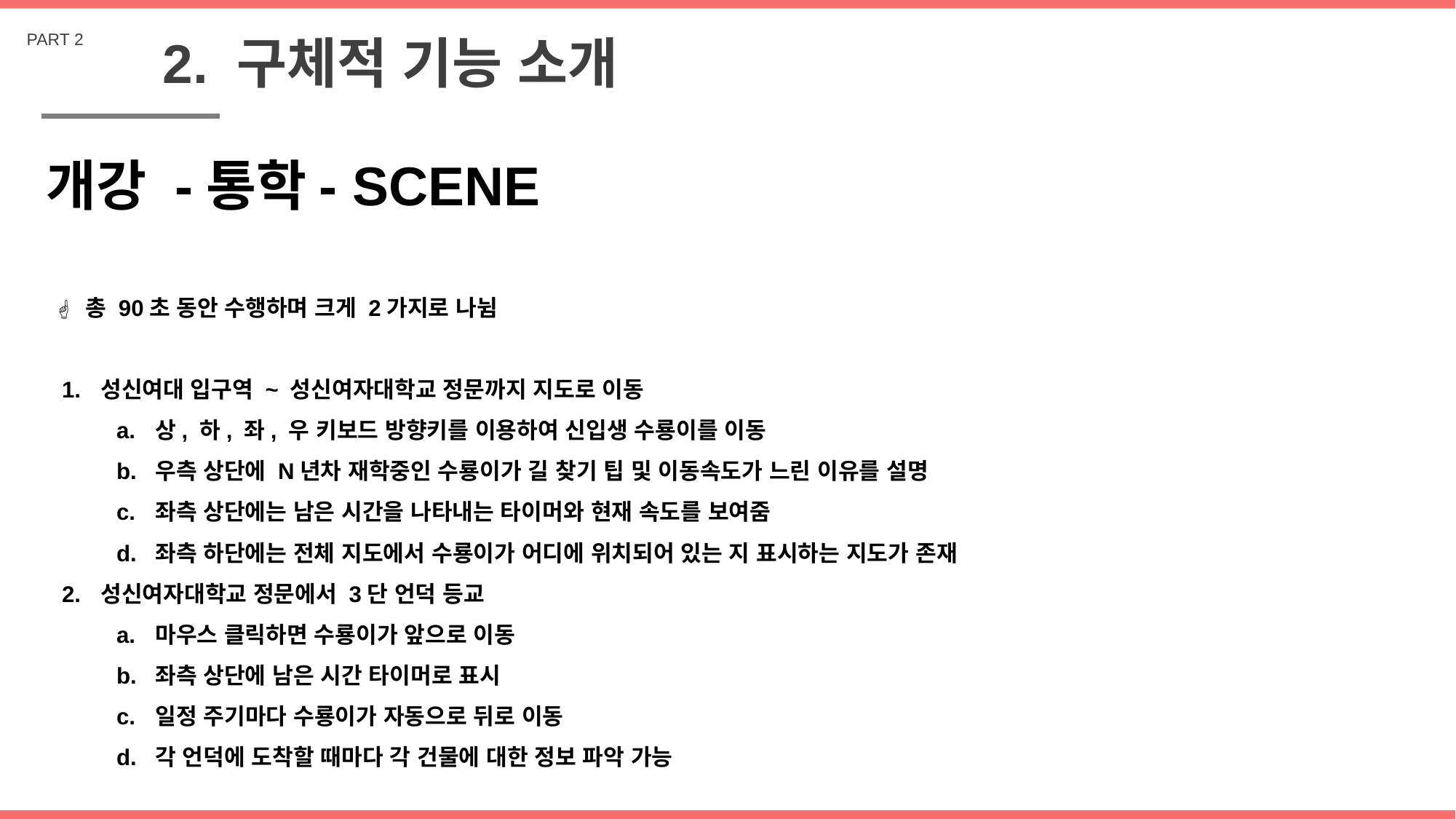

PART 2
2. 구체적 기능 소개
개강 -통학- SCENE
 ☝ 총 90초 동안 수행하며 크게 2가지로 나뉨

성신여대 입구역 ~ 성신여자대학교 정문까지 지도로 이동
상, 하, 좌, 우 키보드 방향키를 이용하여 신입생 수룡이를 이동
우측 상단에 N년차 재학중인 수룡이가 길 찾기 팁 및 이동속도가 느린 이유를 설명
좌측 상단에는 남은 시간을 나타내는 타이머와 현재 속도를 보여줌
좌측 하단에는 전체 지도에서 수룡이가 어디에 위치되어 있는 지 표시하는 지도가 존재
성신여자대학교 정문에서 3단 언덕 등교
마우스 클릭하면 수룡이가 앞으로 이동
좌측 상단에 남은 시간 타이머로 표시
일정 주기마다 수룡이가 자동으로 뒤로 이동
각 언덕에 도착할 때마다 각 건물에 대한 정보 파악 가능